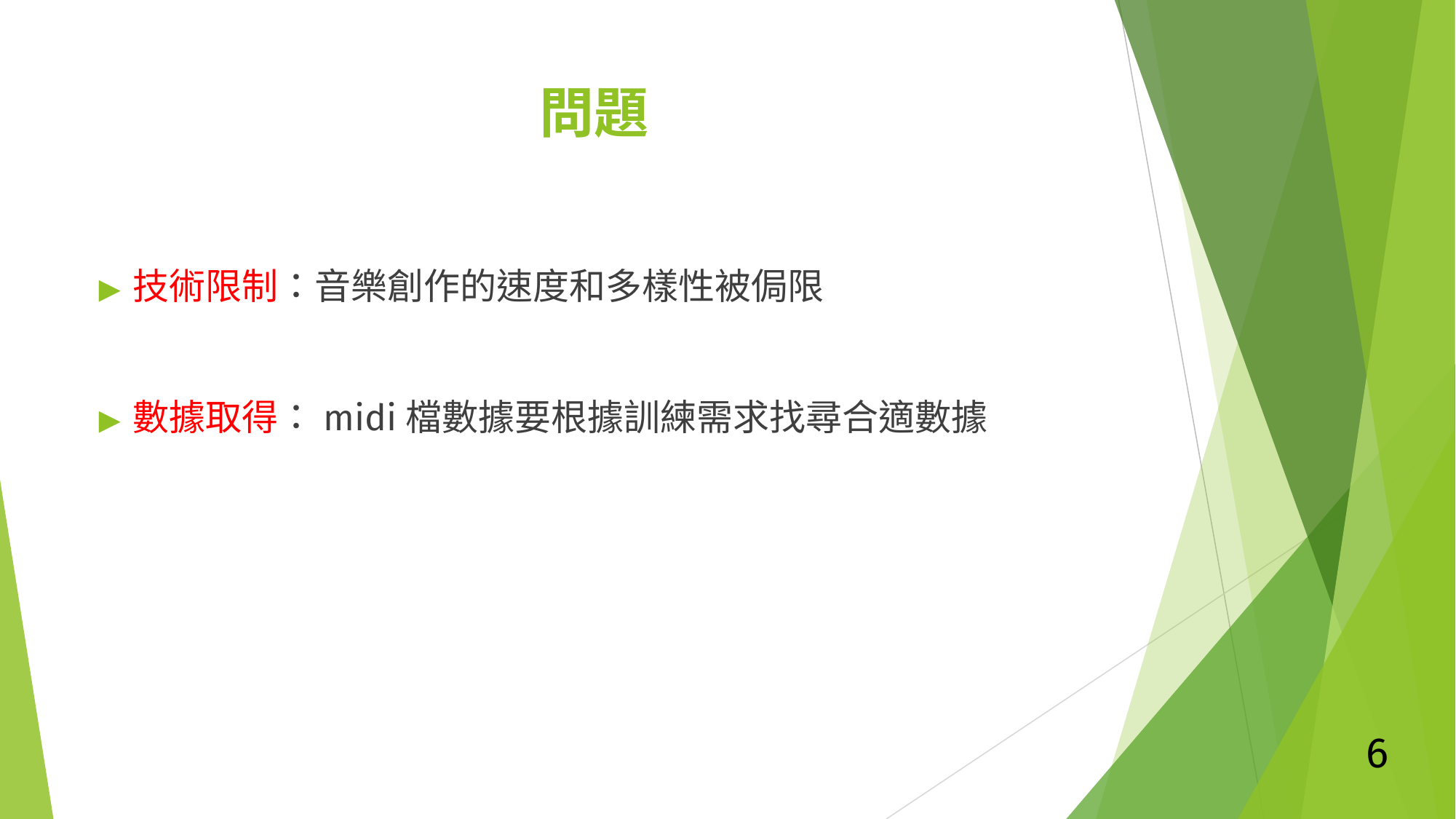

# 問題
技術限制：音樂創作的速度和多樣性被侷限

數據取得：midi檔數據要根據訓練需求找尋合適數據

6